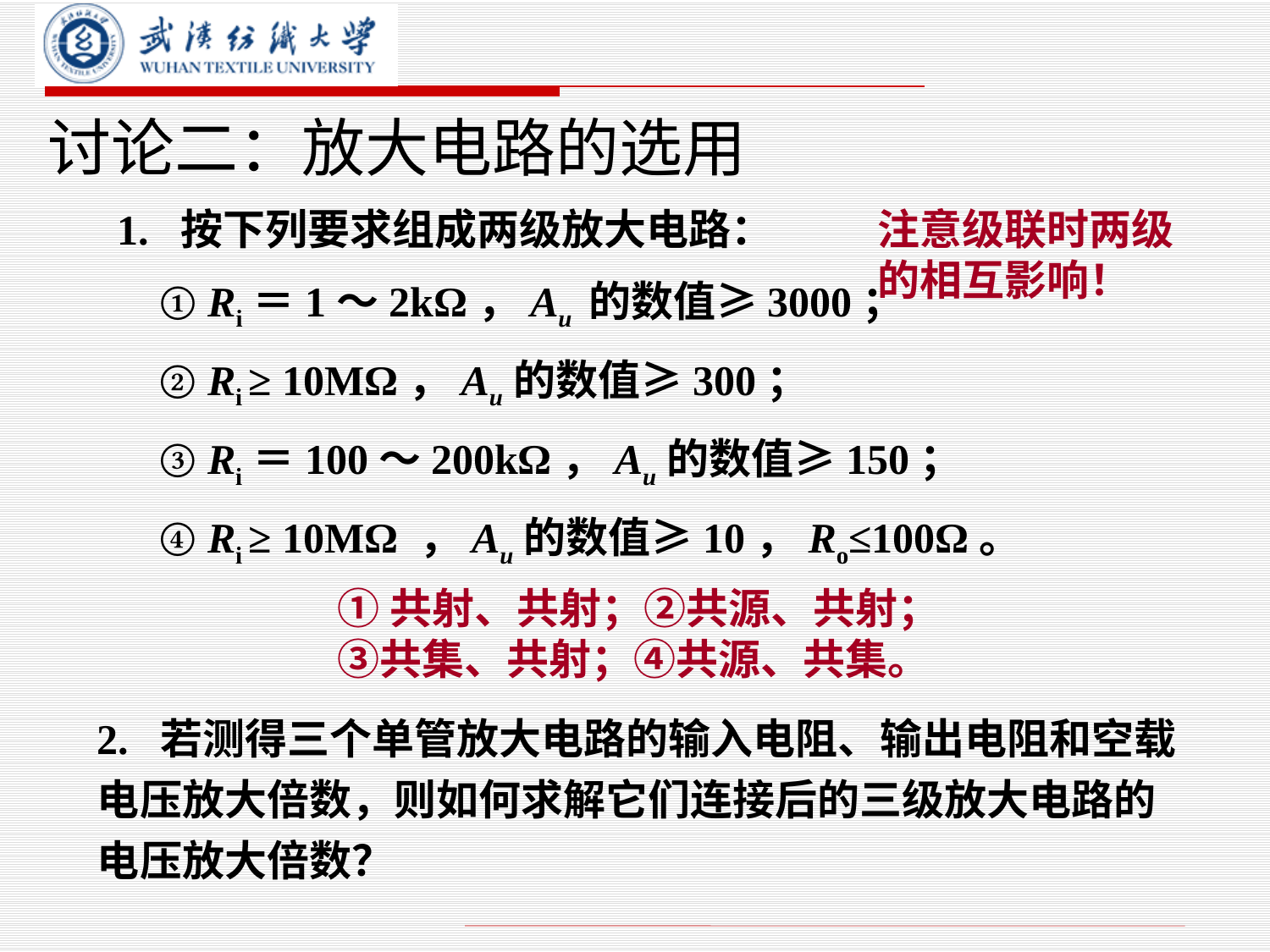

# 讨论二：放大电路的选用
1.  按下列要求组成两级放大电路：
    ① Ri＝1～2kΩ，Au 的数值≥3000；
    ② Ri ≥ 10MΩ，Au的数值≥300；
    ③ Ri＝100～200kΩ，Au的数值≥150；
    ④ Ri ≥ 10MΩ ，Au的数值≥10，Ro≤100Ω。
注意级联时两级的相互影响！
①共射、共射；②共源、共射；③共集、共射；④共源、共集。
2.  若测得三个单管放大电路的输入电阻、输出电阻和空载电压放大倍数，则如何求解它们连接后的三级放大电路的电压放大倍数？
清华大学 华成英 hchya@tsinghua.edu.cn